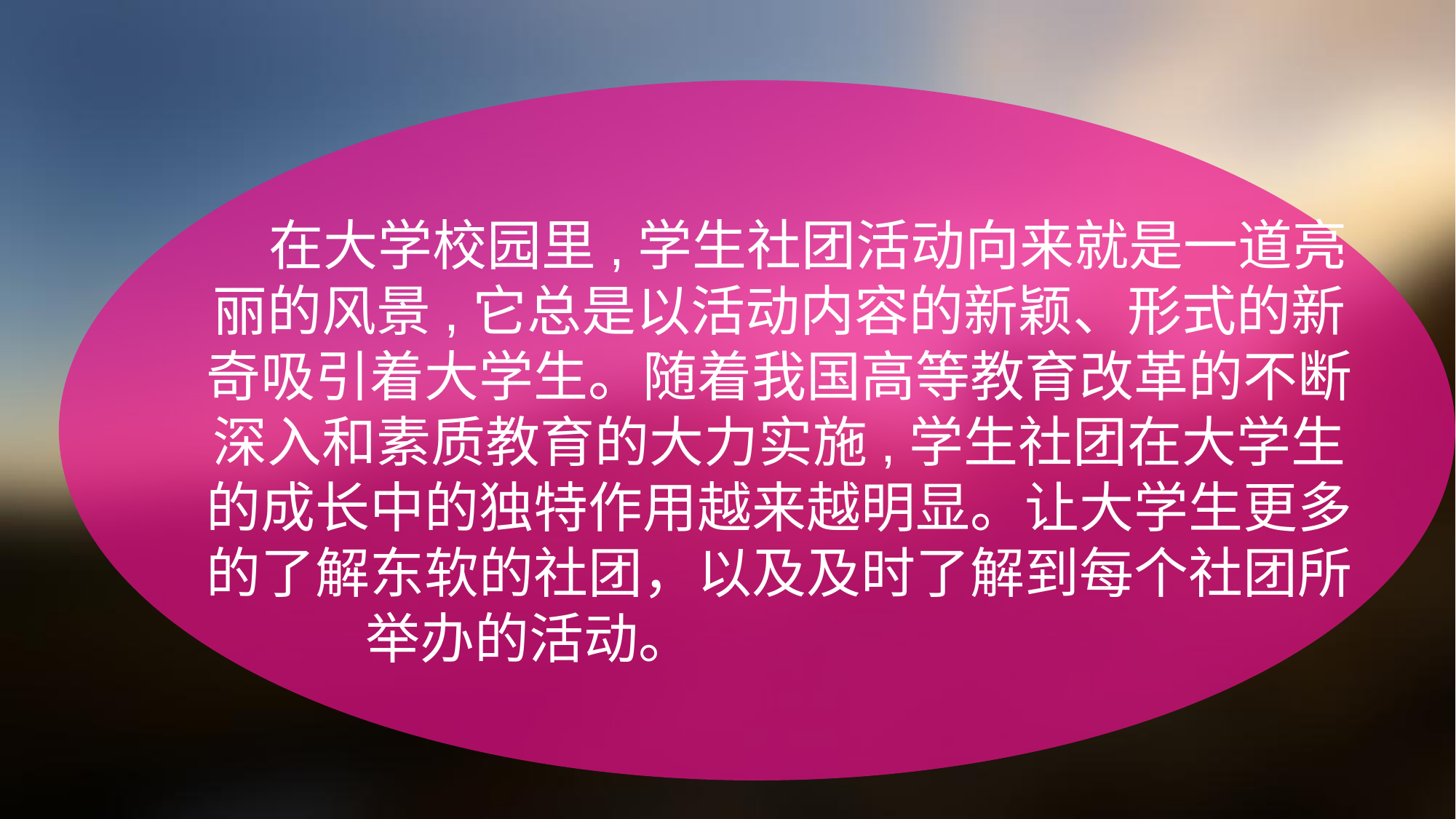

在大学校园里,学生社团活动向来就是一道亮丽的风景,它总是以活动内容的新颖、形式的新奇吸引着大学生。随着我国高等教育改革的不断深入和素质教育的大力实施,学生社团在大学生的成长中的独特作用越来越明显。让大学生更多的了解东软的社团，以及及时了解到每个社团所举办的活动。